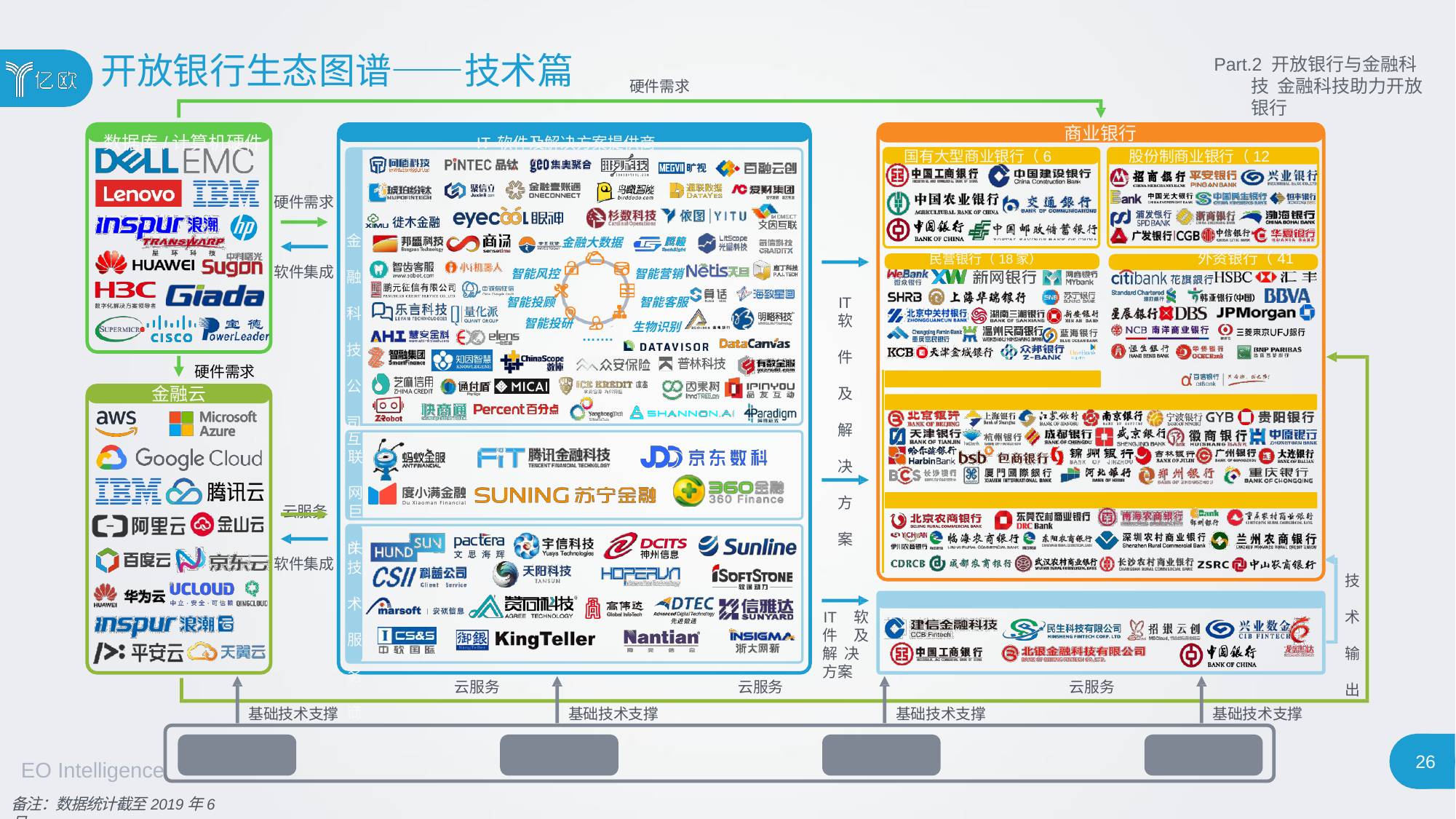

# 开放银行生态图谱——技术篇
Part.2 开放银行与金融科技  金融科技助力开放银行

硬件需求

商业银行
数据库/计算机硬件	IT软件及解决方案提供商

国有大型商业银行（6家）
股份制商业银行（12家）

硬件需求

金  融  科  技  公  司

金融大数据

| 民营银行（18家） 外资银行（41家） |
| --- |
| 独立法人形式的直销银行 |
| 城市商业银行（134家） |
| 农村商业银行（1427家） |

软件集成

智能风控
智能营销

智能客服  生物识别

IT
软  件  及  解  决  方  案
智能投顾
智能投研
…….

硬件需求

金融云

互

联  网
云服务	巨  头

IT
技  术  服  务  商

软件集成

技  术  输  出

银行金融科技子公司

IT软件  及解决  方案

云服务
云服务
云服务
基础技术支撑
基础技术支撑
基础技术支撑
基础技术支撑

人工智能
云计算
大数据
区块链
26
EO Intelligence
备注：数据统计截至2019年6月